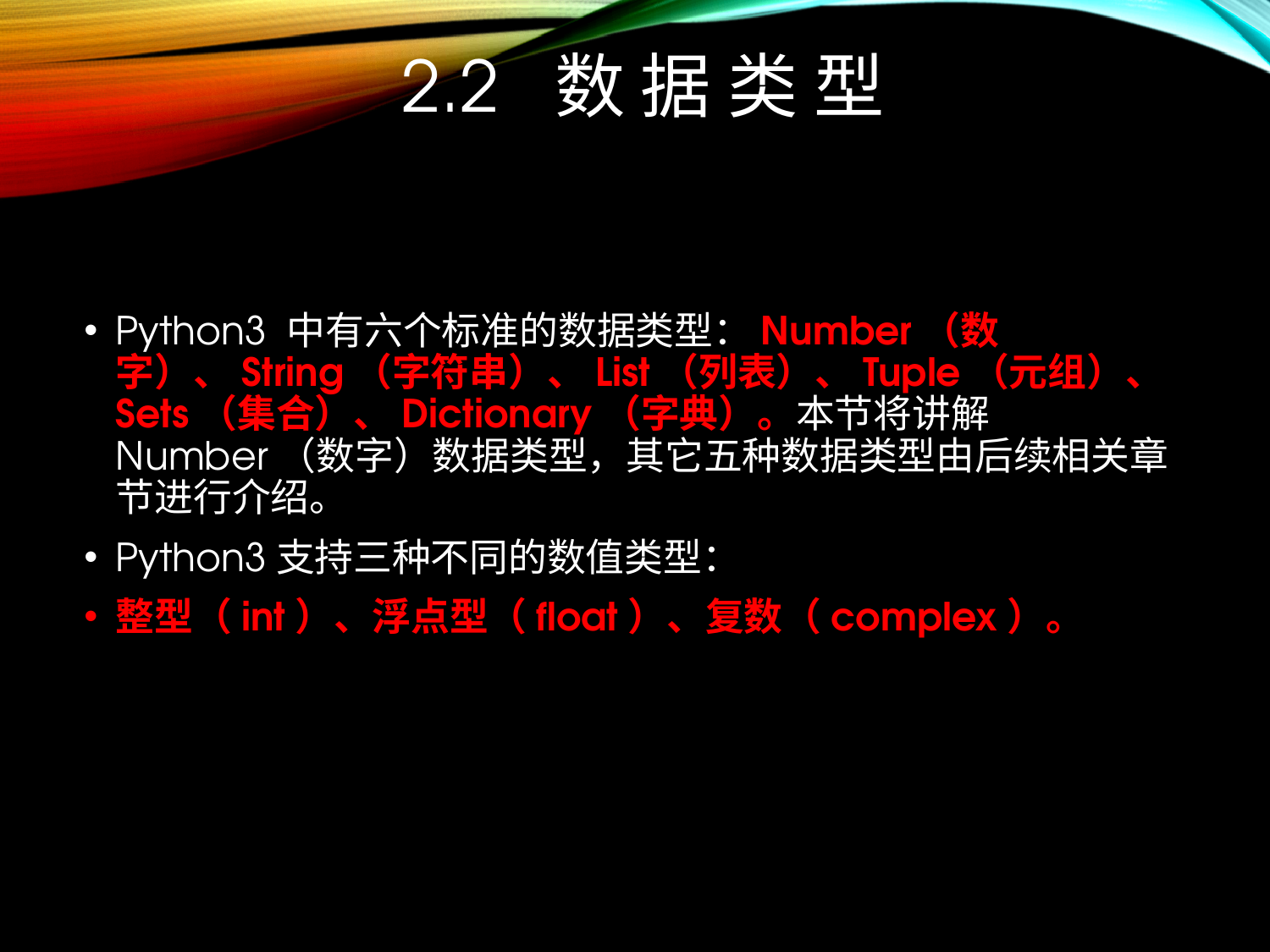

# 2.2  数 据 类 型
Python3 中有六个标准的数据类型：Number（数字）、String（字符串）、List（列表）、Tuple（元组）、Sets（集合）、Dictionary（字典）。本节将讲解Number（数字）数据类型，其它五种数据类型由后续相关章节进行介绍。
Python3支持三种不同的数值类型：
整型（int）、浮点型（float）、复数（complex）。